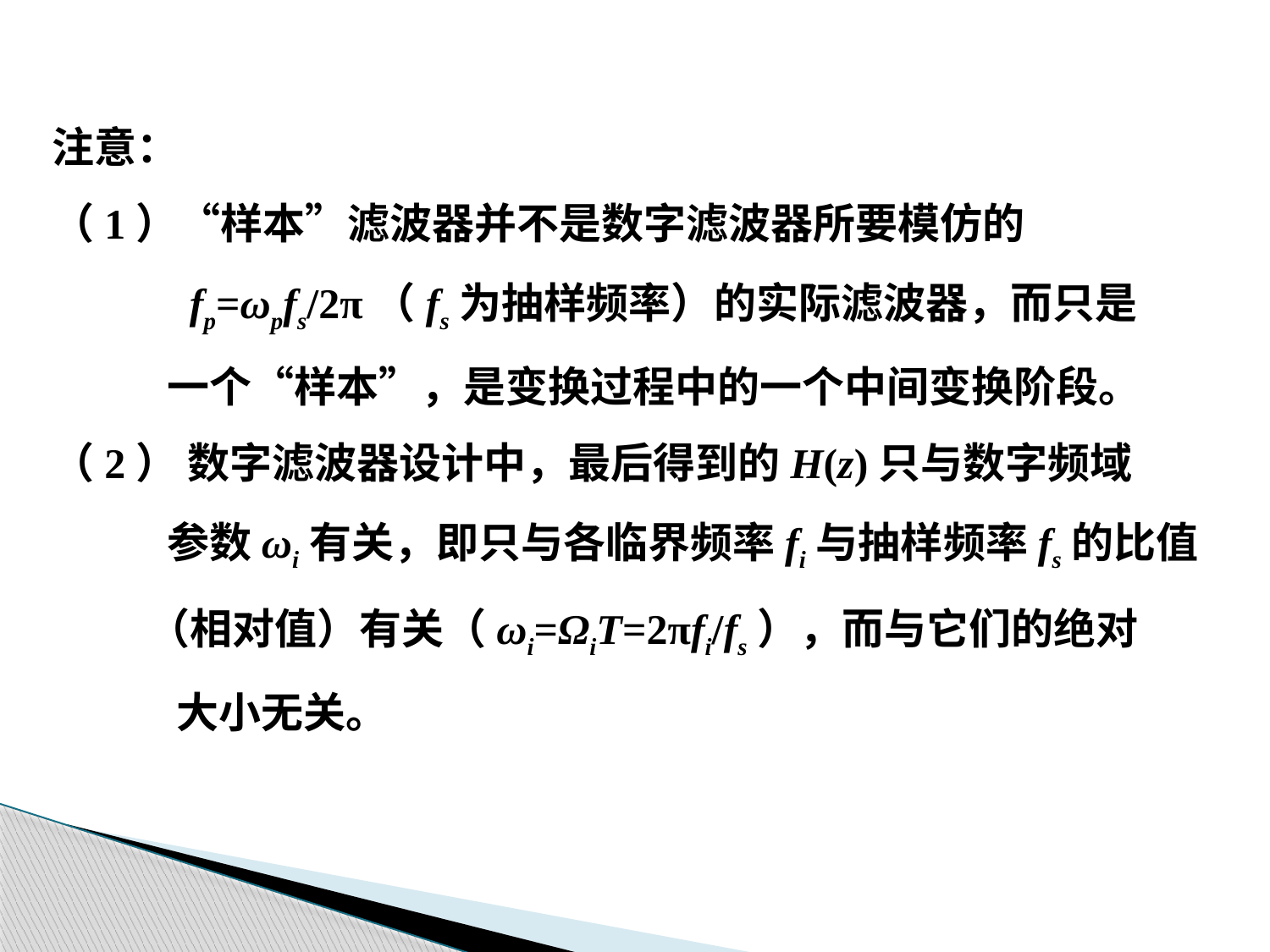

注意：
（1）“样本”滤波器并不是数字滤波器所要模仿的
             fp=ωpfs/2π（fs为抽样频率）的实际滤波器，而只是
           一个“样本”，是变换过程中的一个中间变换阶段。
（2） 数字滤波器设计中，最后得到的H(z)只与数字频域
           参数ωi有关，即只与各临界频率fi与抽样频率fs的比值
         （相对值）有关（ωi=ΩiT=2πfi/fs），而与它们的绝对
            大小无关。